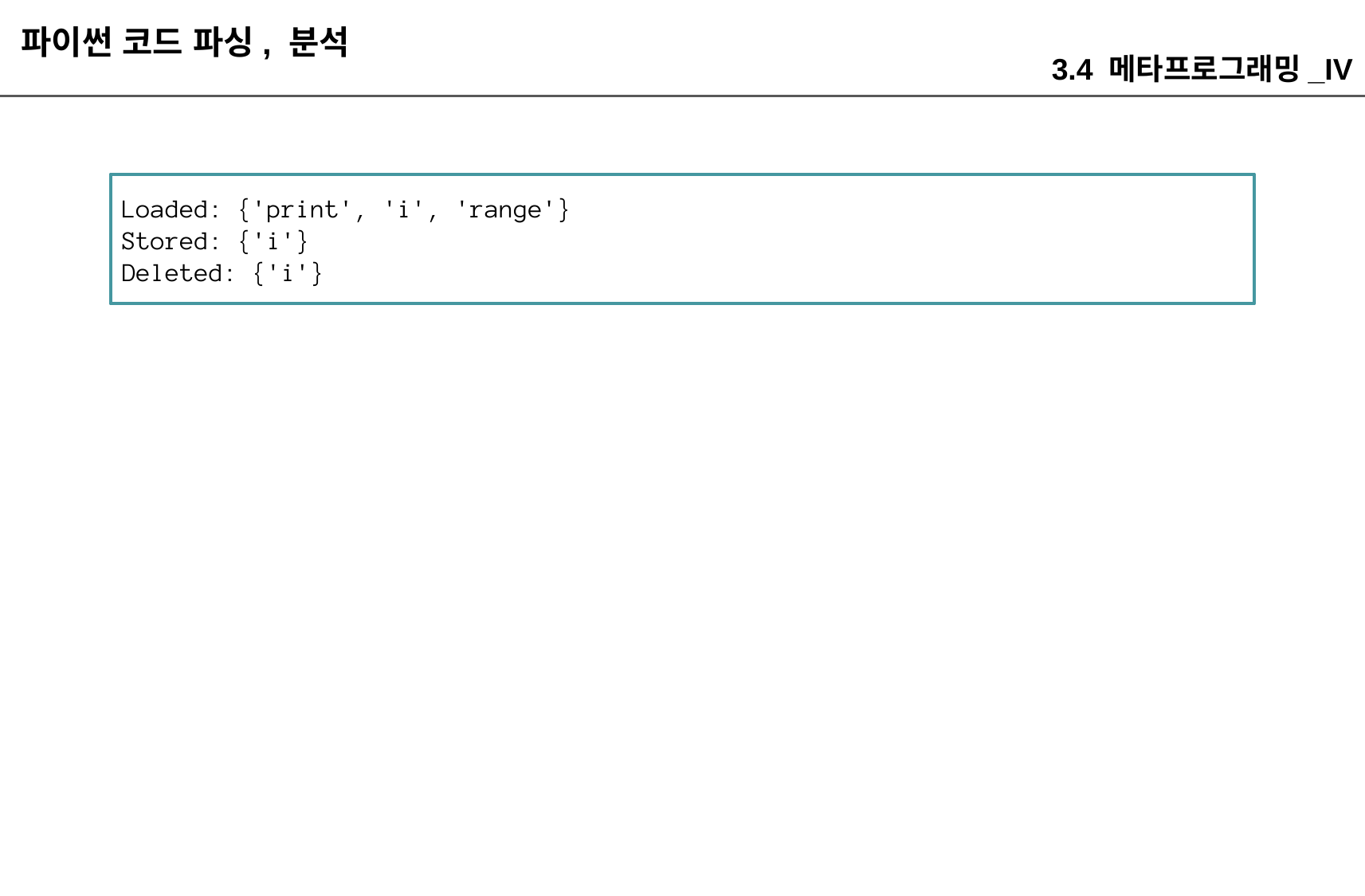

파이썬 코드 파싱, 분석
3.4 메타프로그래밍_IV
Loaded: {'print', 'i', 'range'}
Stored: {'i'}
Deleted: {'i'}